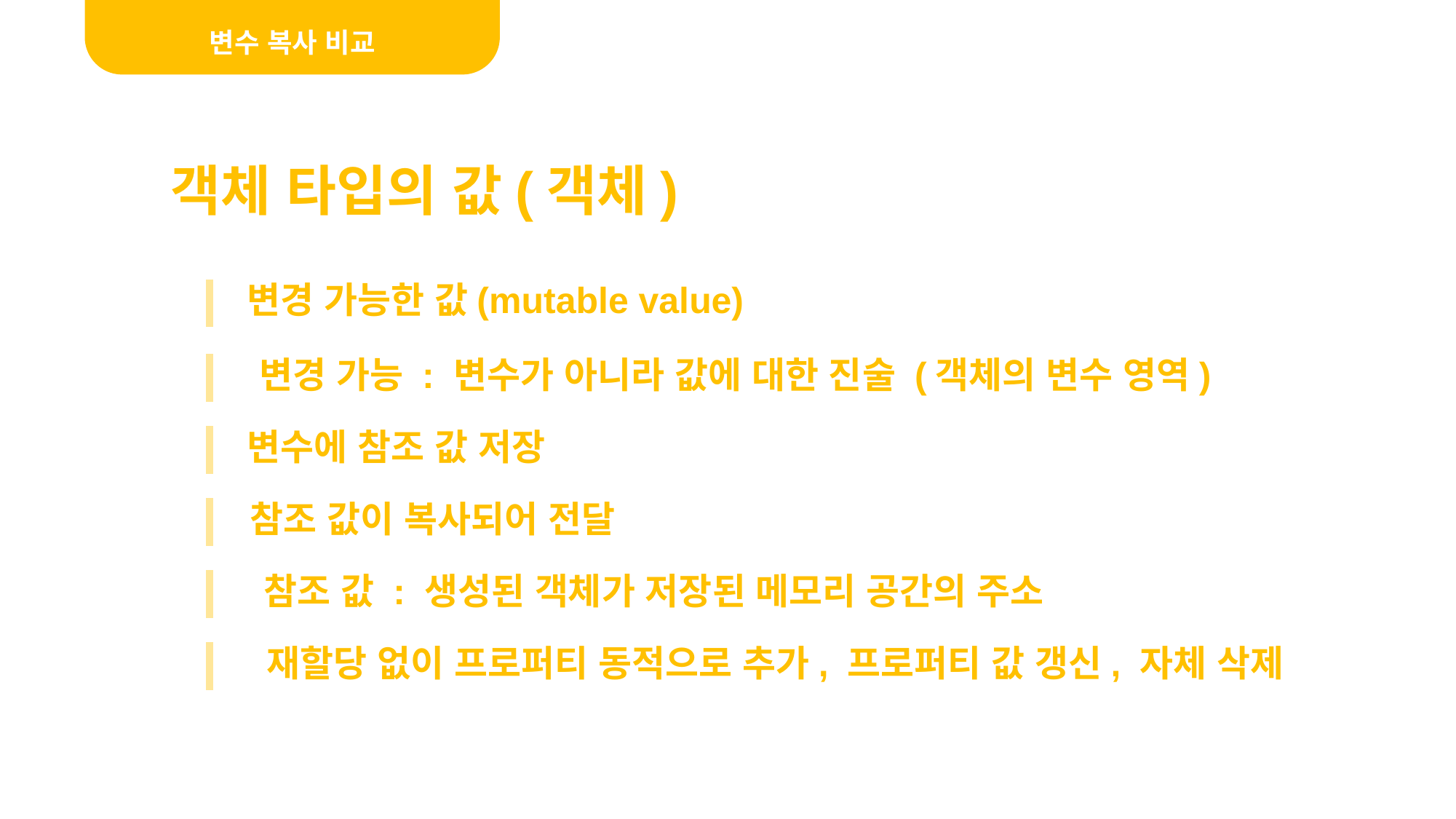

변수 복사 비교
객체 타입의 값(객체)
변경 가능한 값(mutable value)
변경 가능 : 변수가 아니라 값에 대한 진술 (객체의 변수 영역)
변수에 참조 값 저장
참조 값이 복사되어 전달
참조 값 : 생성된 객체가 저장된 메모리 공간의 주소
재할당 없이 프로퍼티 동적으로 추가, 프로퍼티 값 갱신, 자체 삭제